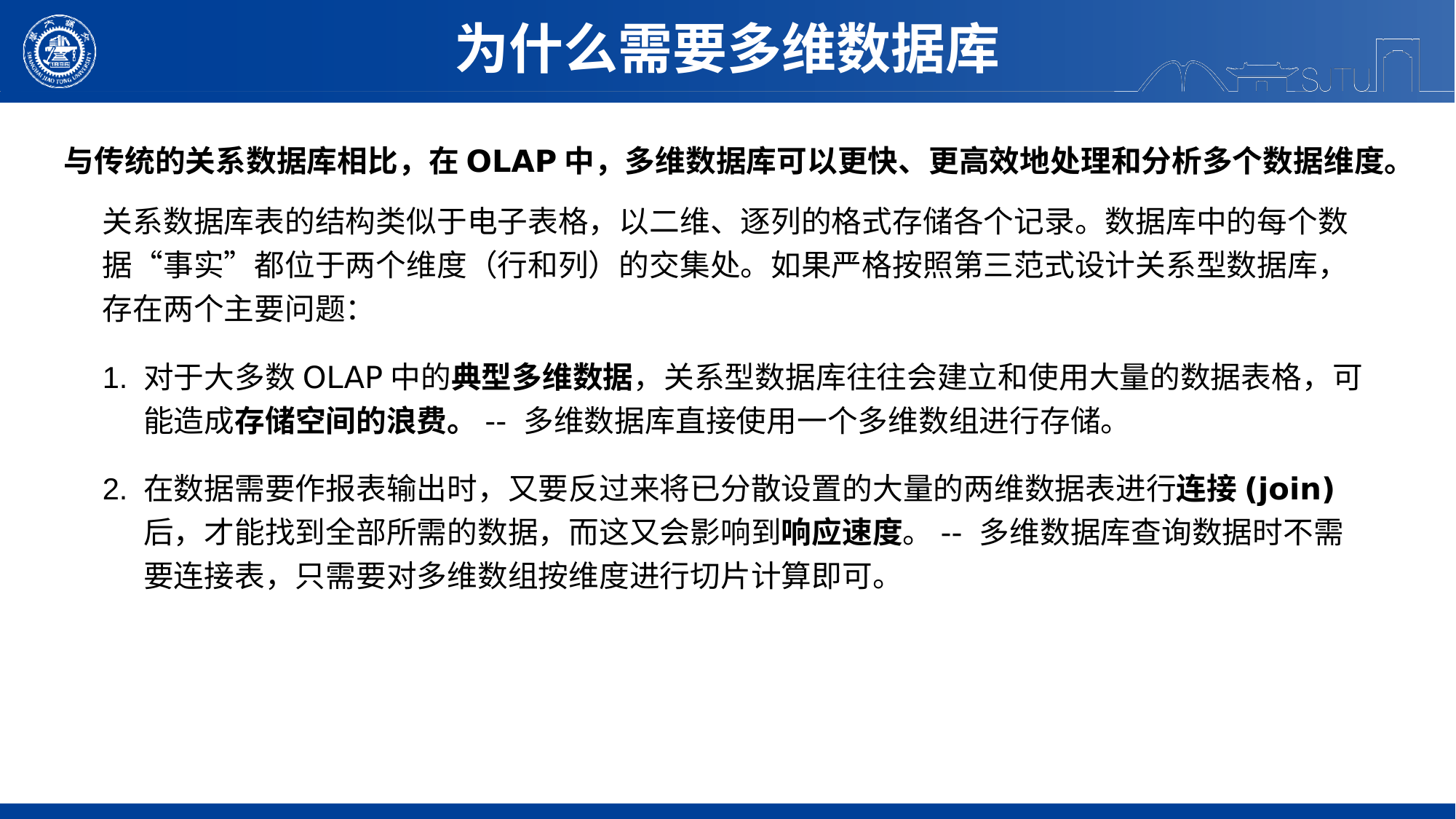

为什么需要多维数据库
与传统的关系数据库相比，在OLAP中，多维数据库可以更快、更高效地处理和分析多个数据维度。

关系数据库表的结构类似于电子表格，以二维、逐列的格式存储各个记录。数据库中的每个数据“事实”都位于两个维度（行和列）的交集处。如果严格按照第三范式设计关系型数据库，存在两个主要问题：
对于大多数OLAP中的典型多维数据，关系型数据库往往会建立和使用大量的数据表格，可能造成存储空间的浪费。-- 多维数据库直接使用一个多维数组进行存储。
在数据需要作报表输出时，又要反过来将已分散设置的大量的两维数据表进行连接(join)后，才能找到全部所需的数据，而这又会影响到响应速度。-- 多维数据库查询数据时不需要连接表，只需要对多维数组按维度进行切片计算即可。